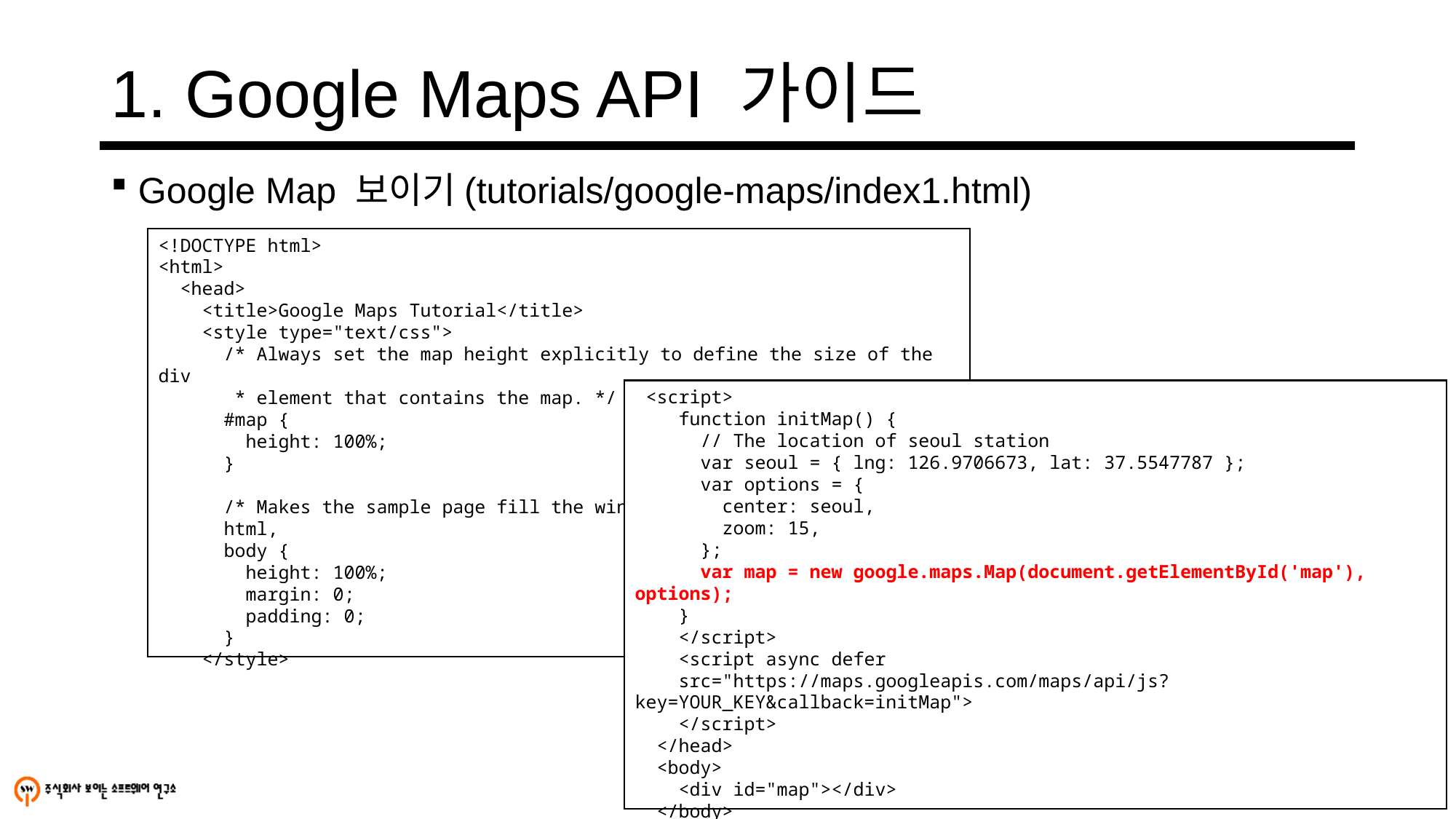

# 1. Google Maps API 가이드
Google Map 보이기(tutorials/google-maps/index1.html)
<!DOCTYPE html>
<html>
  <head>
    <title>Google Maps Tutorial</title>
    <style type="text/css">
      /* Always set the map height explicitly to define the size of the div
       * element that contains the map. */
      #map {
        height: 100%;
      }

      /* Makes the sample page fill the window. */
      html,
      body {
        height: 100%;
        margin: 0;
        padding: 0;
      }
    </style>
 <script>
    function initMap() {
      // The location of seoul station
      var seoul = { lng: 126.9706673, lat: 37.5547787 };
      var options = {
        center: seoul,
        zoom: 15,
      };
      var map = new google.maps.Map(document.getElementById('map'), options);
    }
    </script>
    <script async defer
    src="https://maps.googleapis.com/maps/api/js?key=YOUR_KEY&callback=initMap">
    </script>
  </head>
  <body>
    <div id="map"></div>
  </body>
</html>